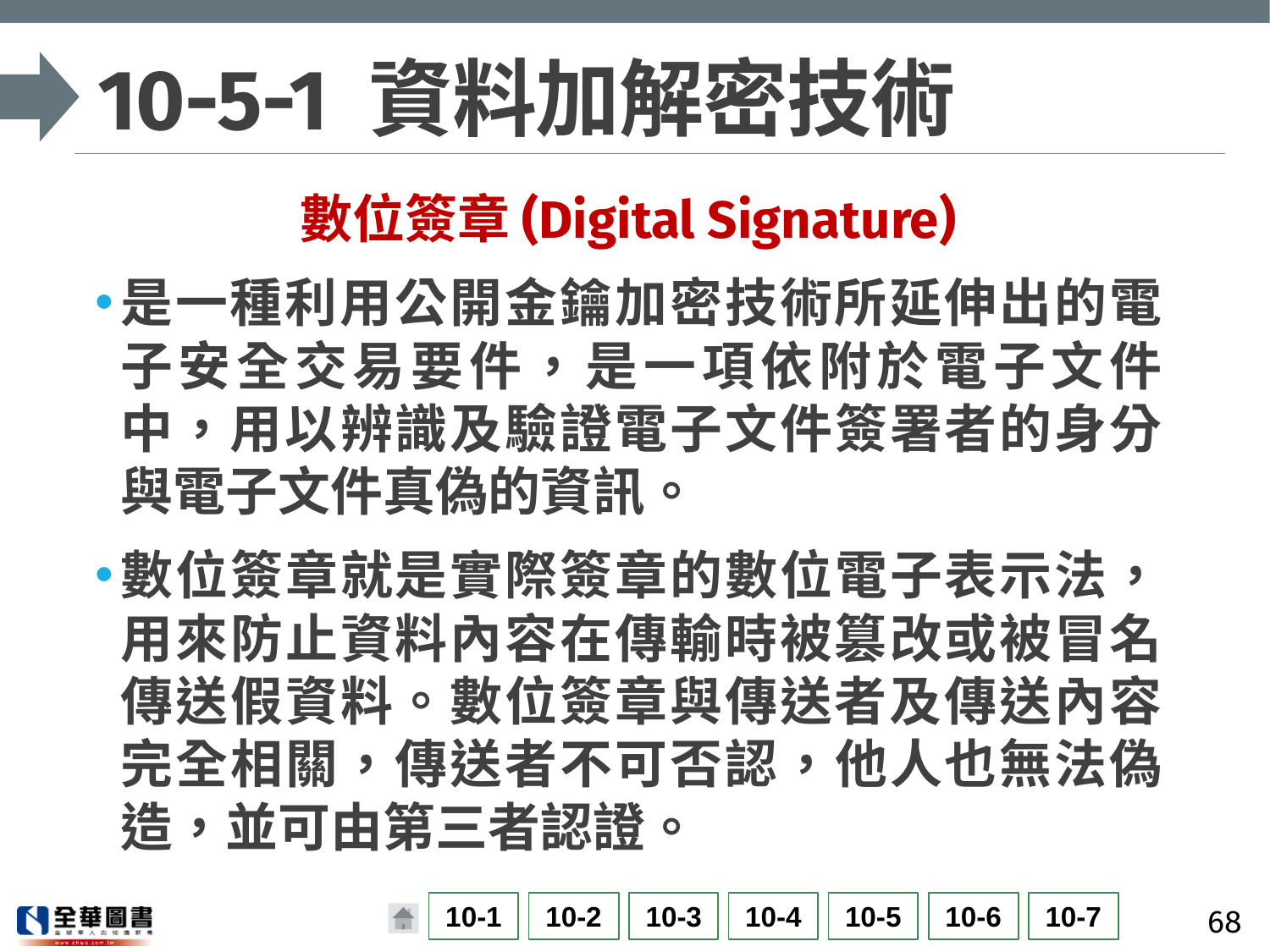

# 10-5-1 資料加解密技術
數位簽章(Digital Signature)
是一種利用公開金鑰加密技術所延伸出的電子安全交易要件，是一項依附於電子文件中，用以辨識及驗證電子文件簽署者的身分與電子文件真偽的資訊。
數位簽章就是實際簽章的數位電子表示法，用來防止資料內容在傳輸時被篡改或被冒名傳送假資料。數位簽章與傳送者及傳送內容完全相關，傳送者不可否認，他人也無法偽造，並可由第三者認證。
68